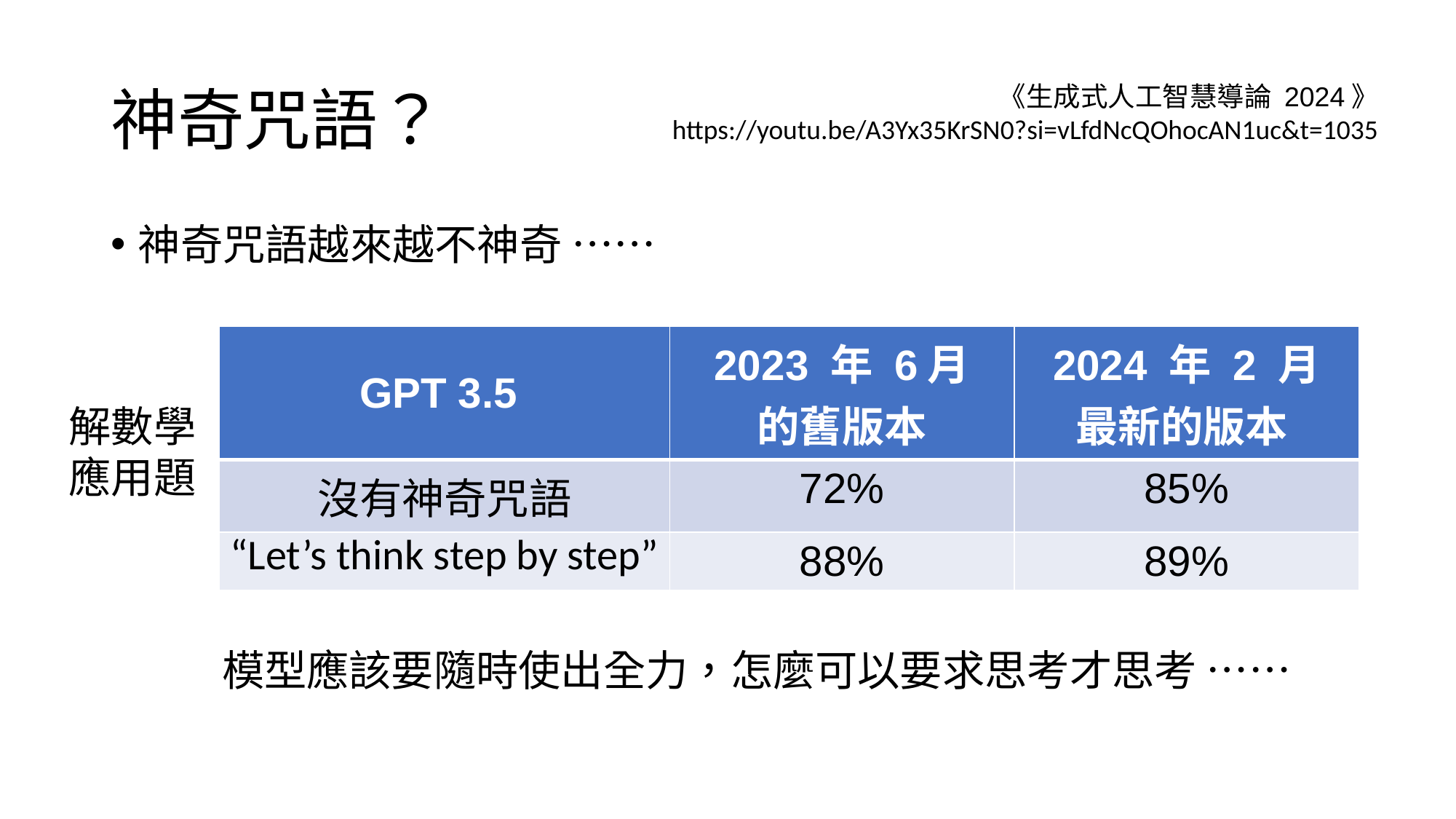

# 神奇咒語？
《生成式人工智慧導論 2024》
https://youtu.be/A3Yx35KrSN0?si=vLfdNcQOhocAN1uc&t=1035
神奇咒語越來越不神奇 ……
| GPT 3.5 | 2023 年 6月 的舊版本 | 2024 年 2 月 最新的版本 |
| --- | --- | --- |
| 沒有神奇咒語 | 72% | 85% |
| “Let’s think step by step” | 88% | 89% |
解數學應用題
模型應該要隨時使出全力，怎麼可以要求思考才思考 ……